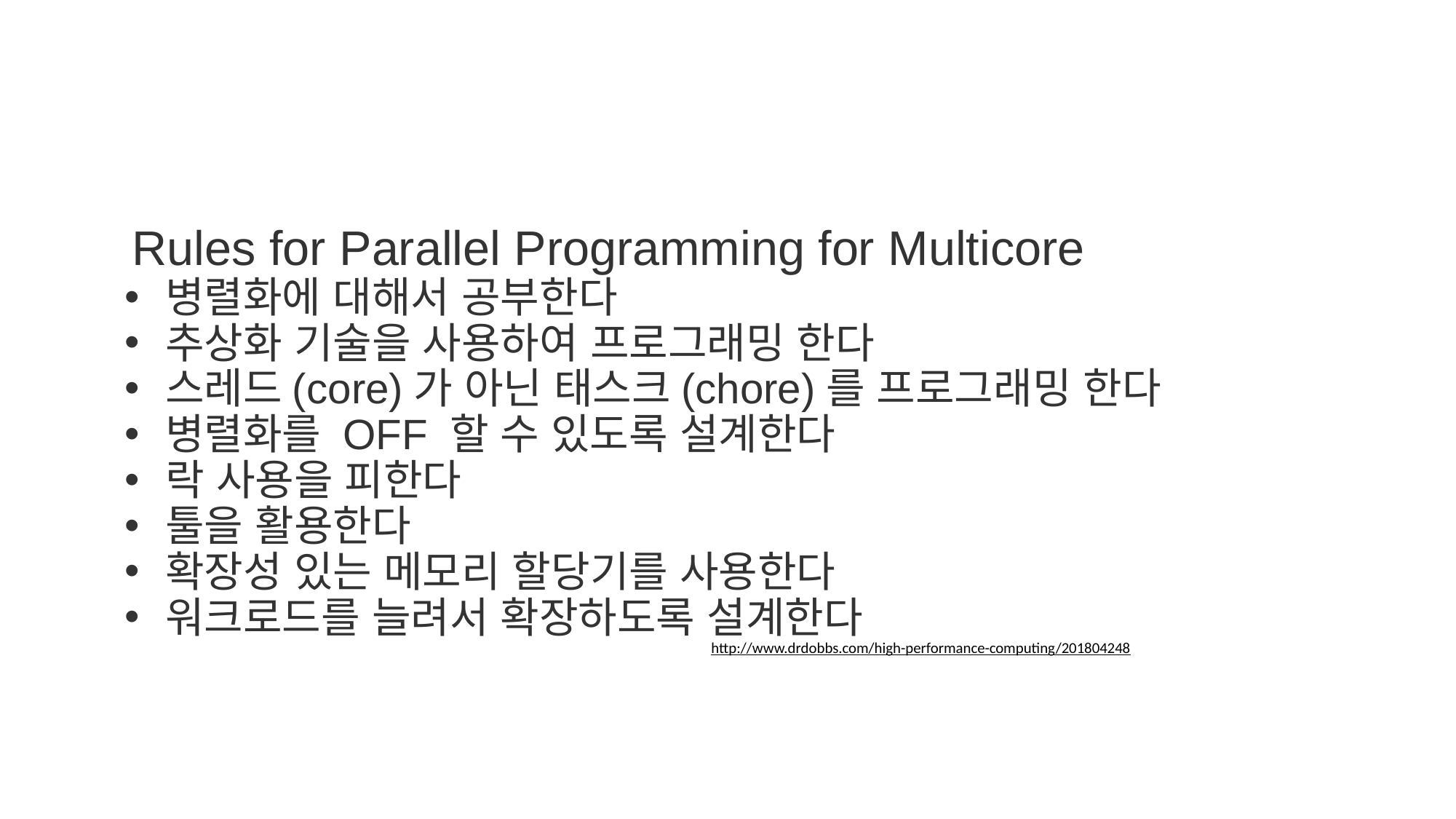

Rules for Parallel Programming for Multicore
병렬화에 대해서 공부한다
추상화 기술을 사용하여 프로그래밍 한다
스레드(core)가 아닌 태스크(chore)를 프로그래밍 한다
병렬화를 OFF 할 수 있도록 설계한다
락 사용을 피한다
툴을 활용한다
확장성 있는 메모리 할당기를 사용한다
워크로드를 늘려서 확장하도록 설계한다

http://www.drdobbs.com/high-performance-computing/201804248